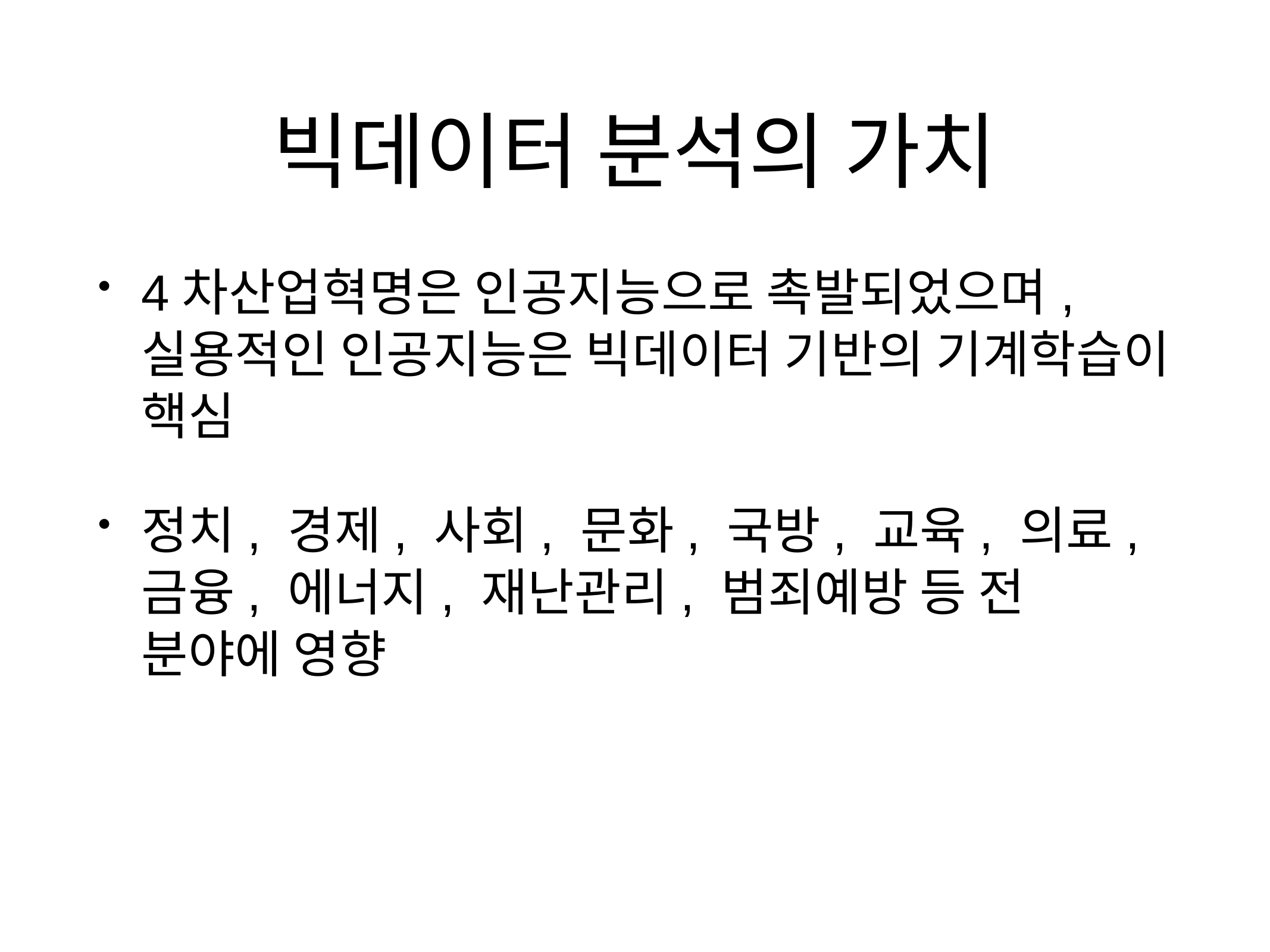

# 빅데이터 분석의 가치
4차산업혁명은 인공지능으로 촉발되었으며, 실용적인 인공지능은 빅데이터 기반의 기계학습이 핵심
정치, 경제, 사회, 문화, 국방, 교육, 의료, 금융, 에너지, 재난관리, 범죄예방 등 전 분야에 영향
8